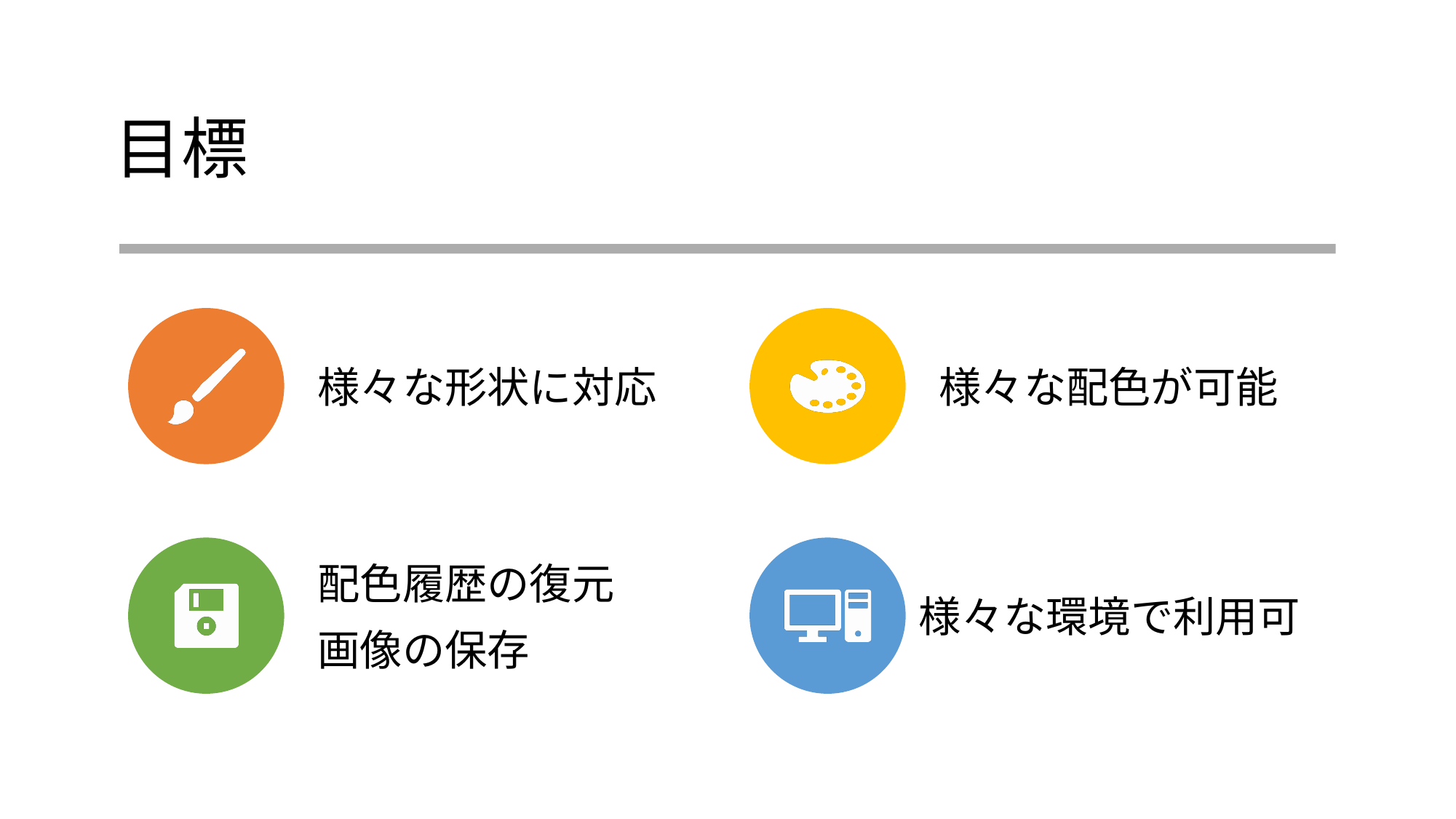

# 目標

様々な形状に対応
様々な配色が可能
配色履歴の復元
画像の保存
様々な環境で利用可